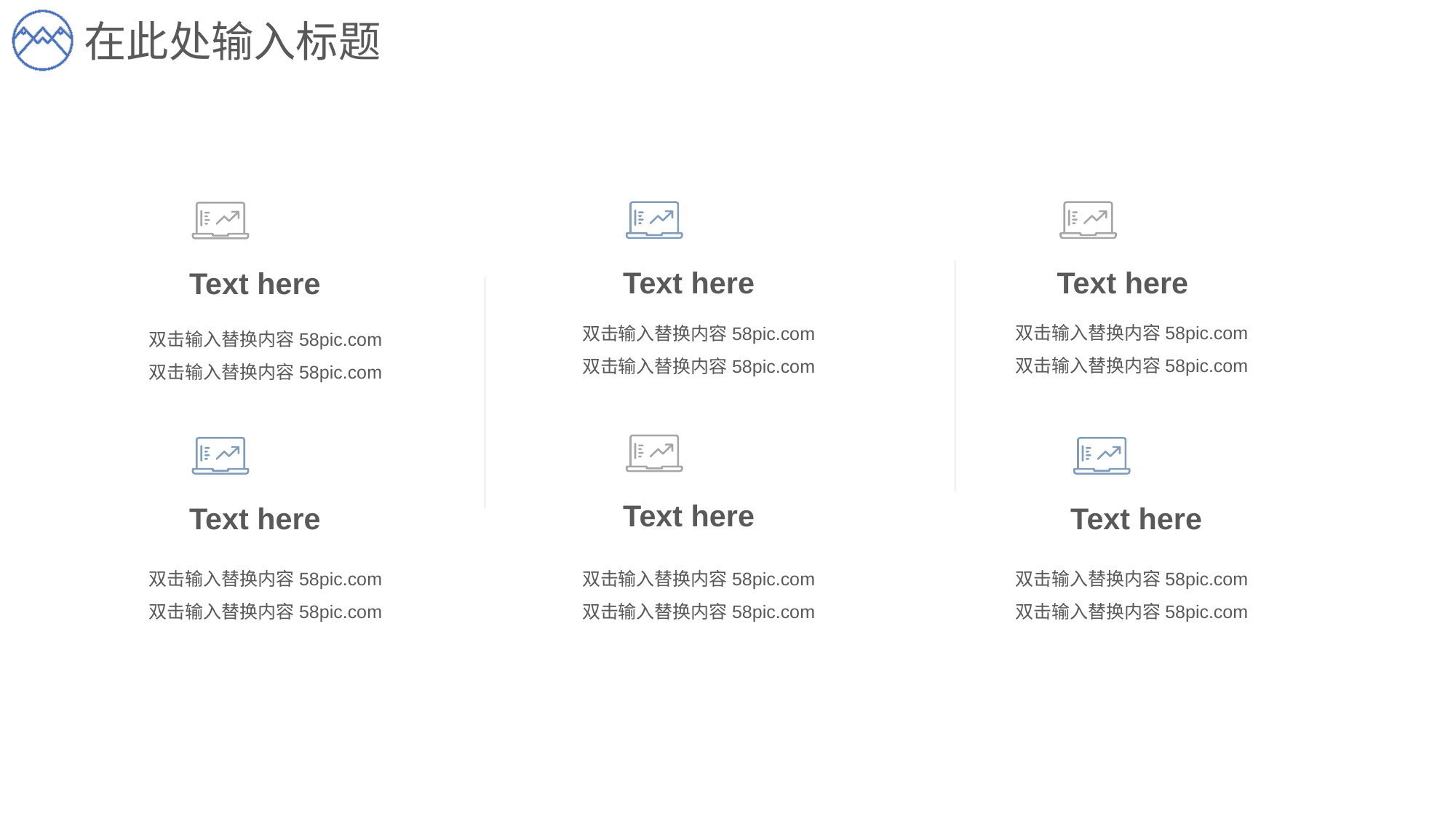

在此处输入标题

Text here
双击输入替换内容58pic.com
双击输入替换内容58pic.com

Text here
双击输入替换内容58pic.com
双击输入替换内容58pic.com

Text here
双击输入替换内容58pic.com
双击输入替换内容58pic.com

Text here
双击输入替换内容58pic.com
双击输入替换内容58pic.com

Text here
双击输入替换内容58pic.com
双击输入替换内容58pic.com

Text here
双击输入替换内容58pic.com
双击输入替换内容58pic.com